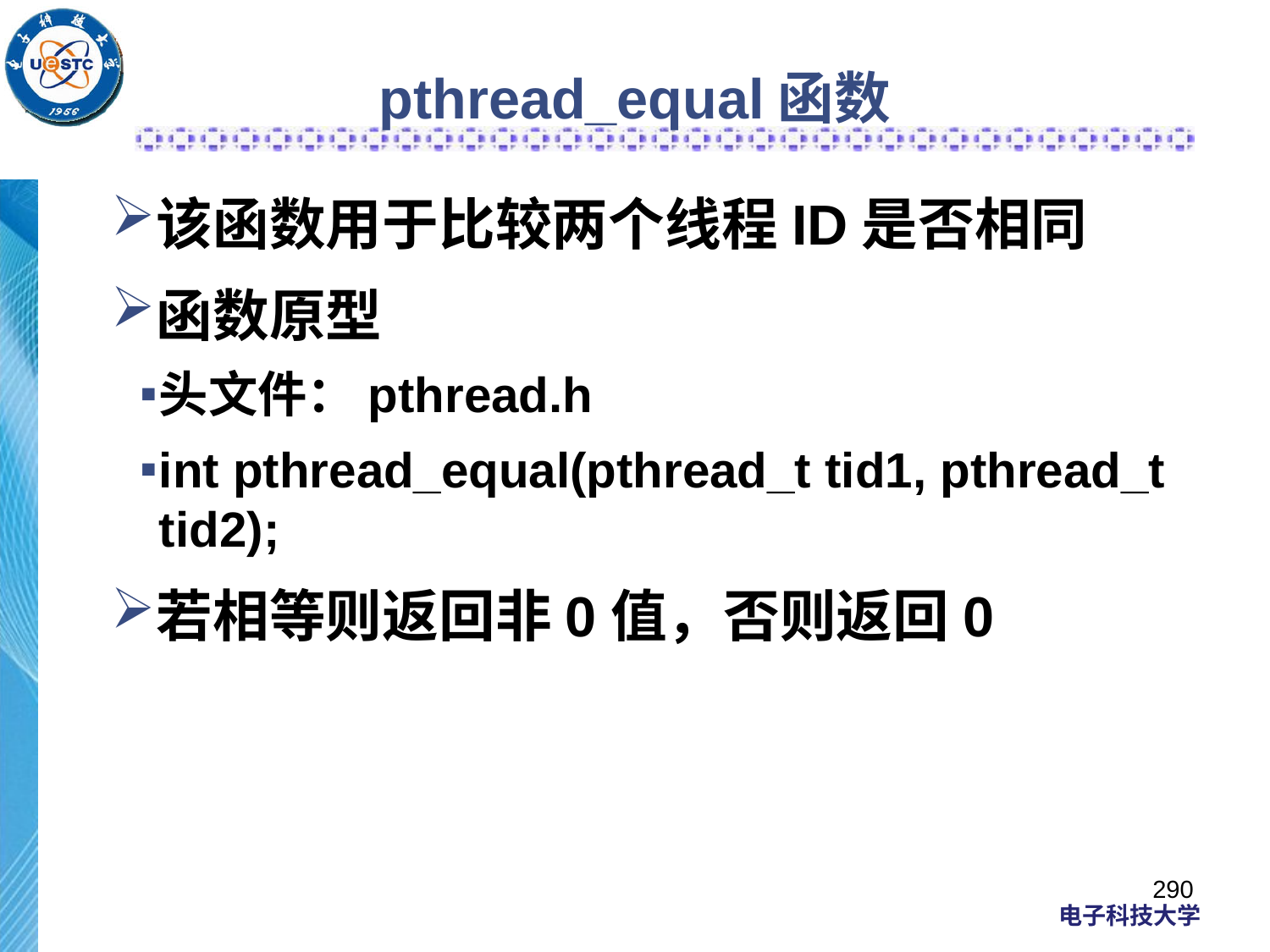

# pthread_equal函数
该函数用于比较两个线程ID是否相同
函数原型
头文件：pthread.h
int pthread_equal(pthread_t tid1, pthread_t tid2);
若相等则返回非0值，否则返回0
290